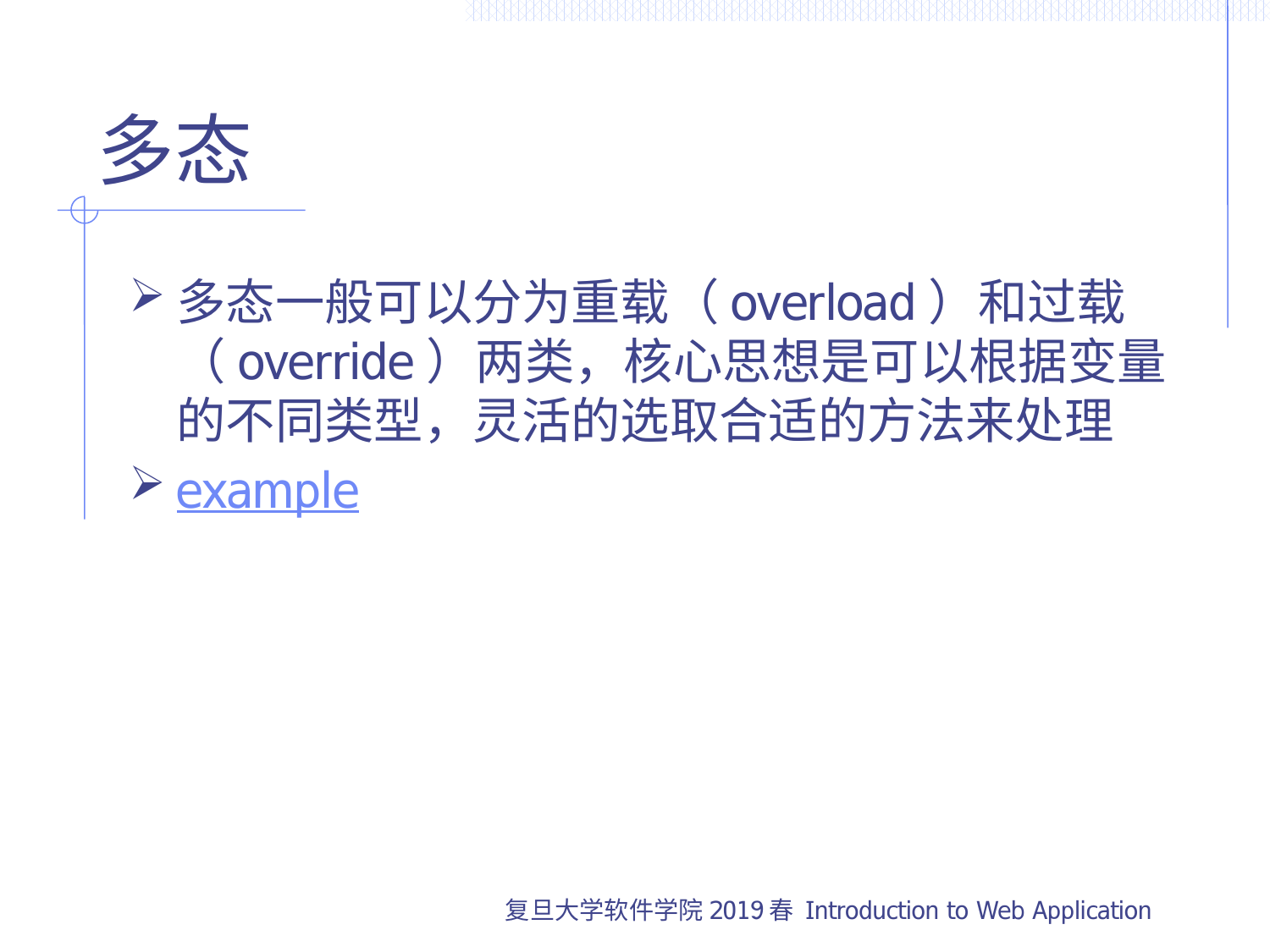

# 多态
多态一般可以分为重载（overload）和过载（override）两类，核心思想是可以根据变量的不同类型，灵活的选取合适的方法来处理
example